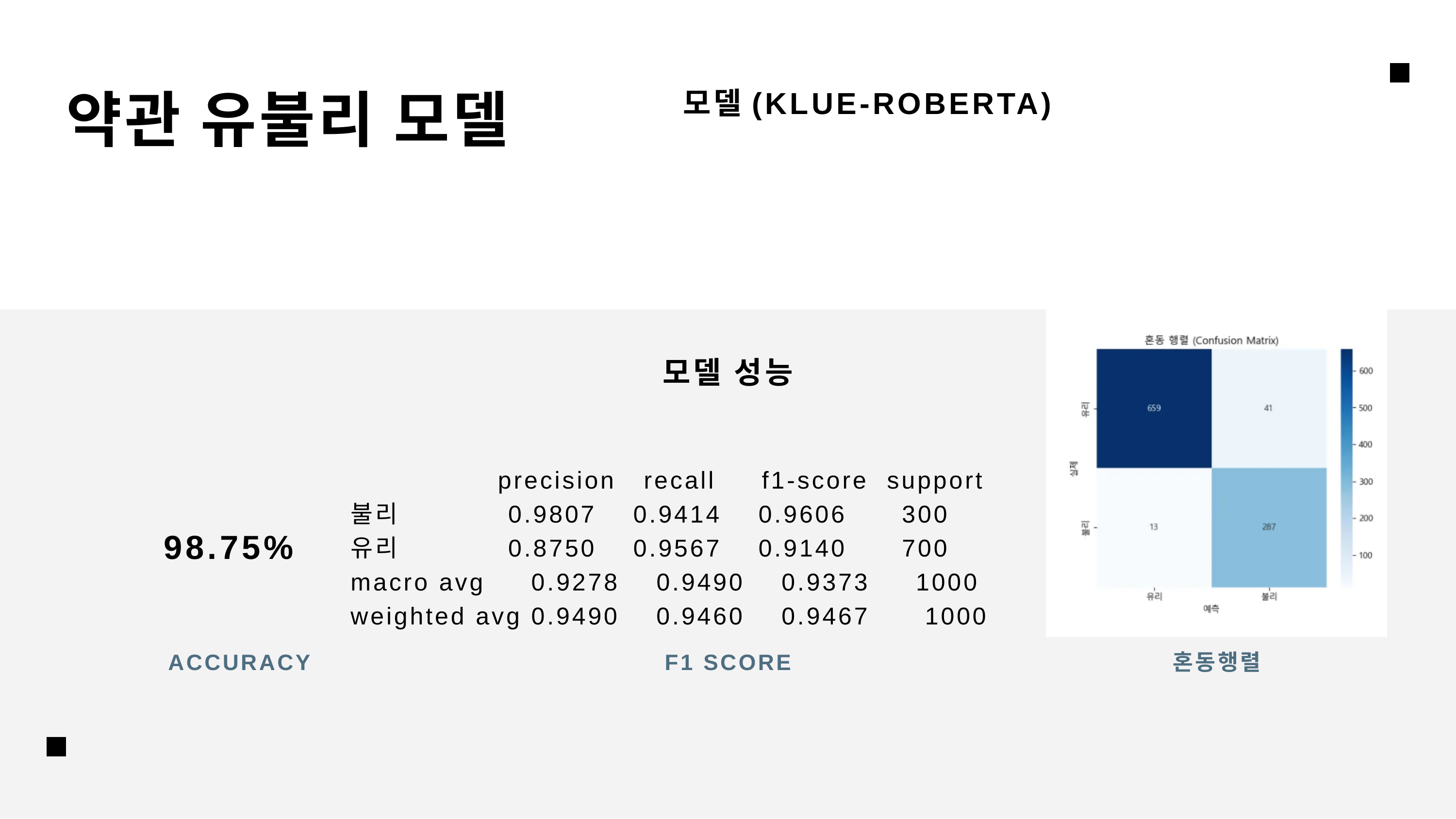

약관 유불리 모델
모델(KLUE-ROBERTA)

모델 성능
                precision   recall     f1-score  support
불리             0.9807    0.9414    0.9606      300
유리             0.8750    0.9567    0.9140      700
macro avg     0.9278    0.9490    0.9373     1000
weighted avg 0.9490    0.9460    0.9467      1000
98.75%
ACCURACY
F1 SCORE
혼동행렬